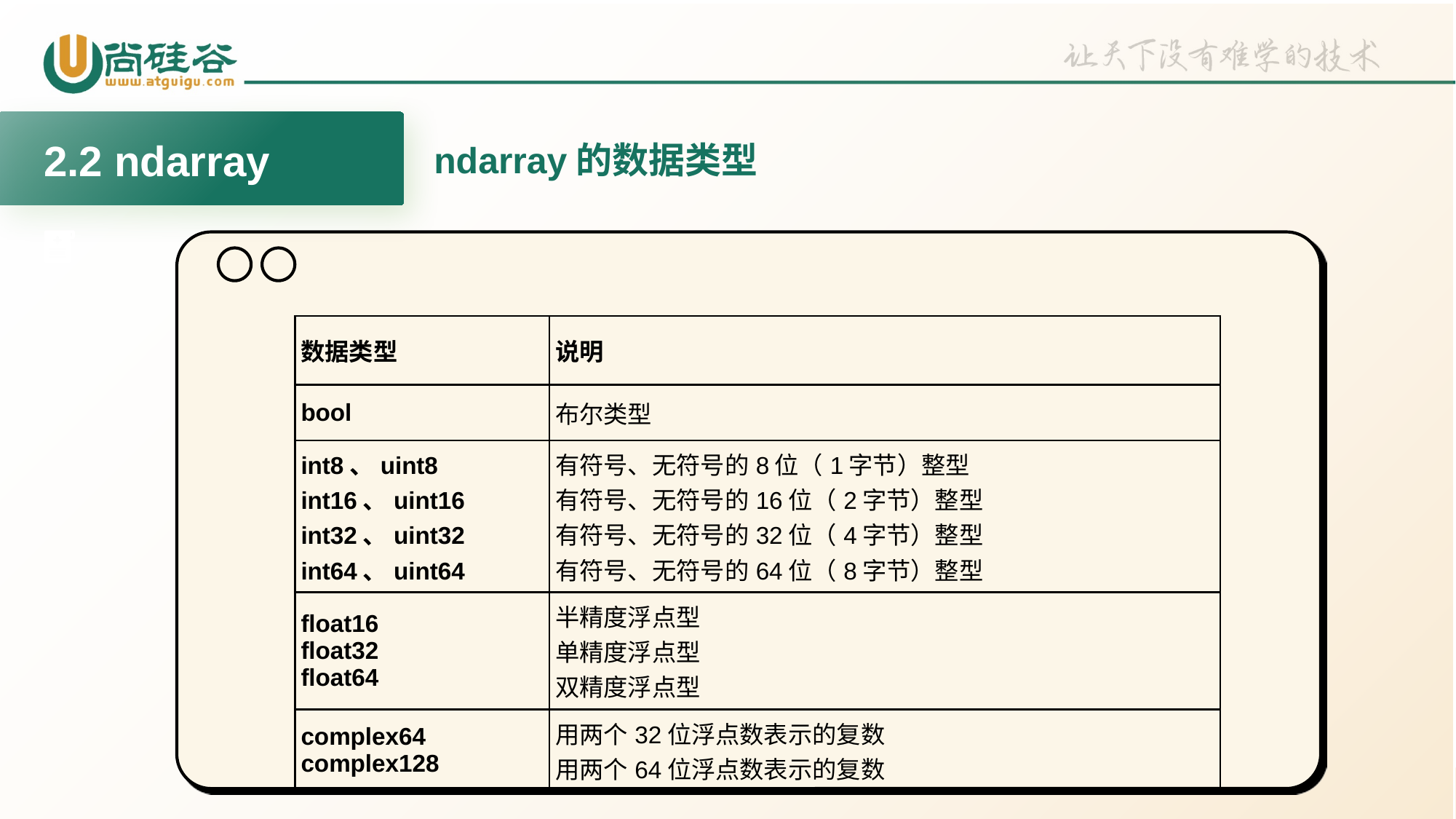

2.2 ndarray

ndarray的数据类型

| 数据类型 | 说明 |
| --- | --- |
| bool | 布尔类型 |
| int8、uint8 int16、uint16 int32、uint32 int64、uint64 | 有符号、无符号的8位（1字节）整型 有符号、无符号的16位（2字节）整型 有符号、无符号的32位（4字节）整型 有符号、无符号的64位（8字节）整型 |
| float16 float32 float64 | 半精度浮点型 单精度浮点型 双精度浮点型 |
| complex64 complex128 | 用两个32位浮点数表示的复数 用两个64位浮点数表示的复数 |